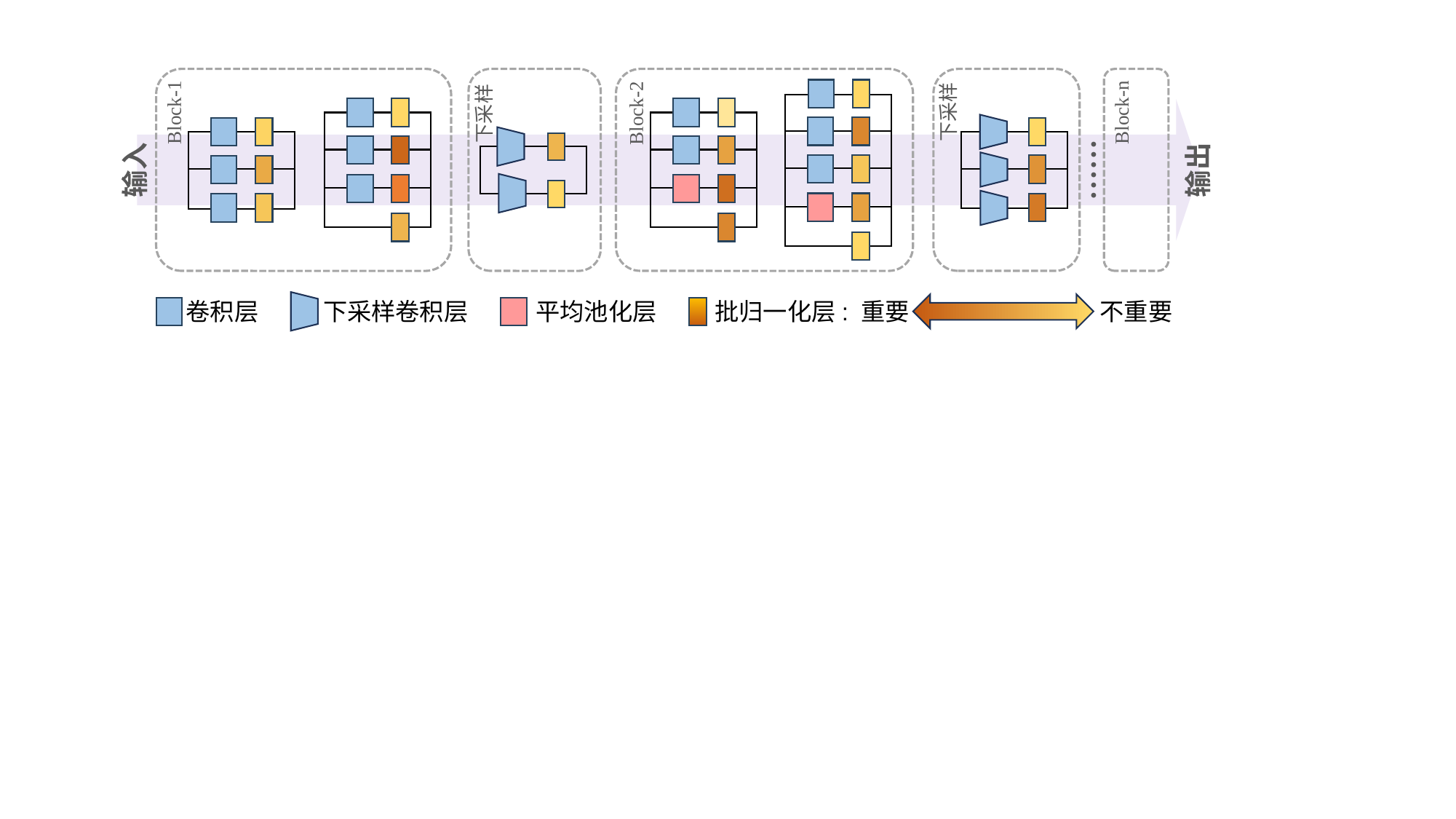

下采样
Block-1
Block-n
Block-2
下采样

……
输入
输出
卷积层

下采样卷积层

平均池化层

批归一化层: 重要
不重要